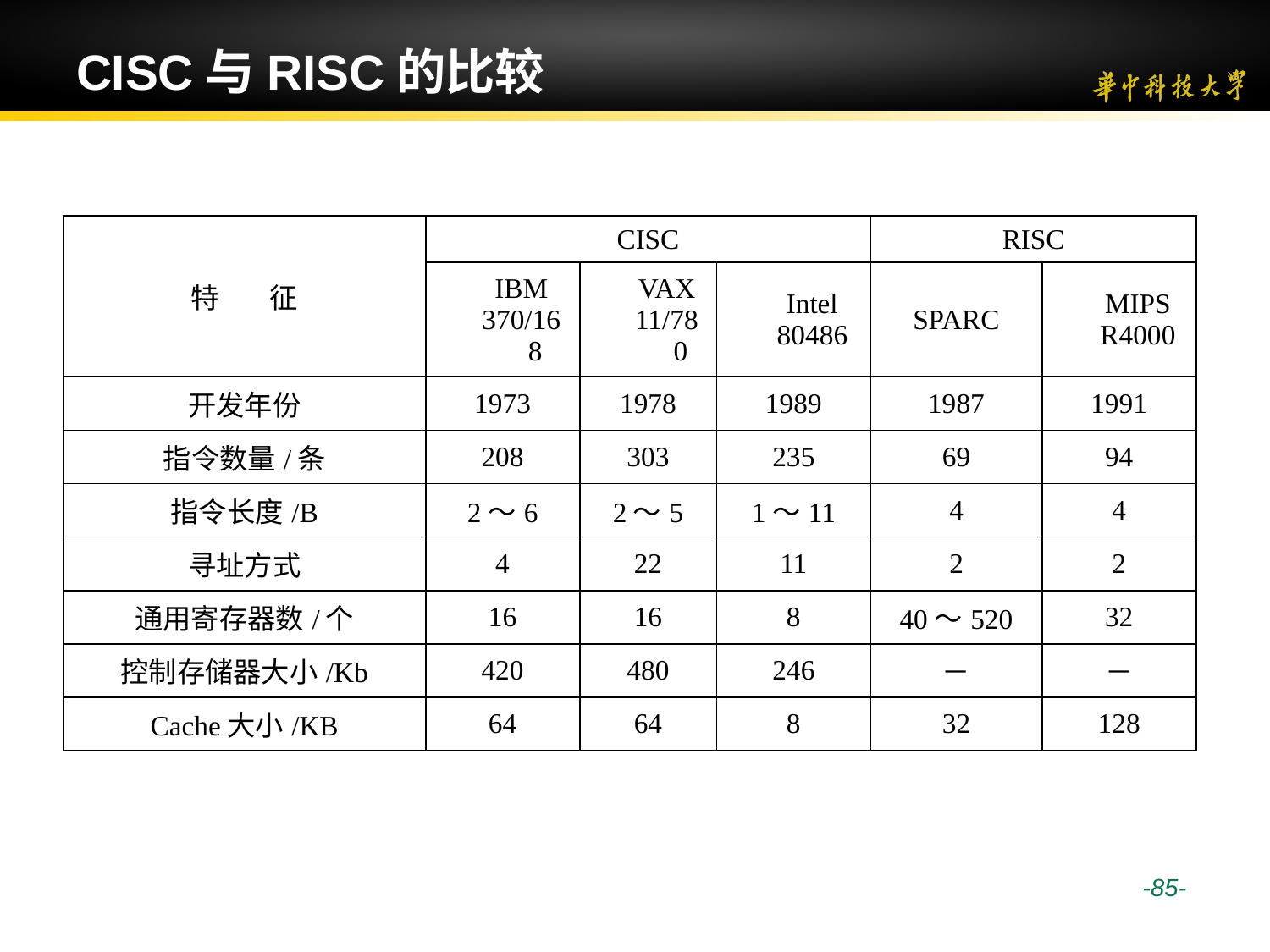

# CISC与RISC的比较
| 特 征 | CISC |  |  | RISC |  |
| --- | --- | --- | --- | --- | --- |
|  | IBM 370/168 | VAX 11/780 | Intel 80486 | SPARC | MIPS R4000 |
| 开发年份 | 1973 | 1978 | 1989 | 1987 | 1991 |
| 指令数量/条 | 208 | 303 | 235 | 69 | 94 |
| 指令长度/B | 2～6 | 2～5 | 1～11 | 4 | 4 |
| 寻址方式 | 4 | 22 | 11 | 2 | 2 |
| 通用寄存器数/个 | 16 | 16 | 8 | 40～520 | 32 |
| 控制存储器大小/Kb | 420 | 480 | 246 | － | － |
| Cache大小/KB | 64 | 64 | 8 | 32 | 128 |
 -85-